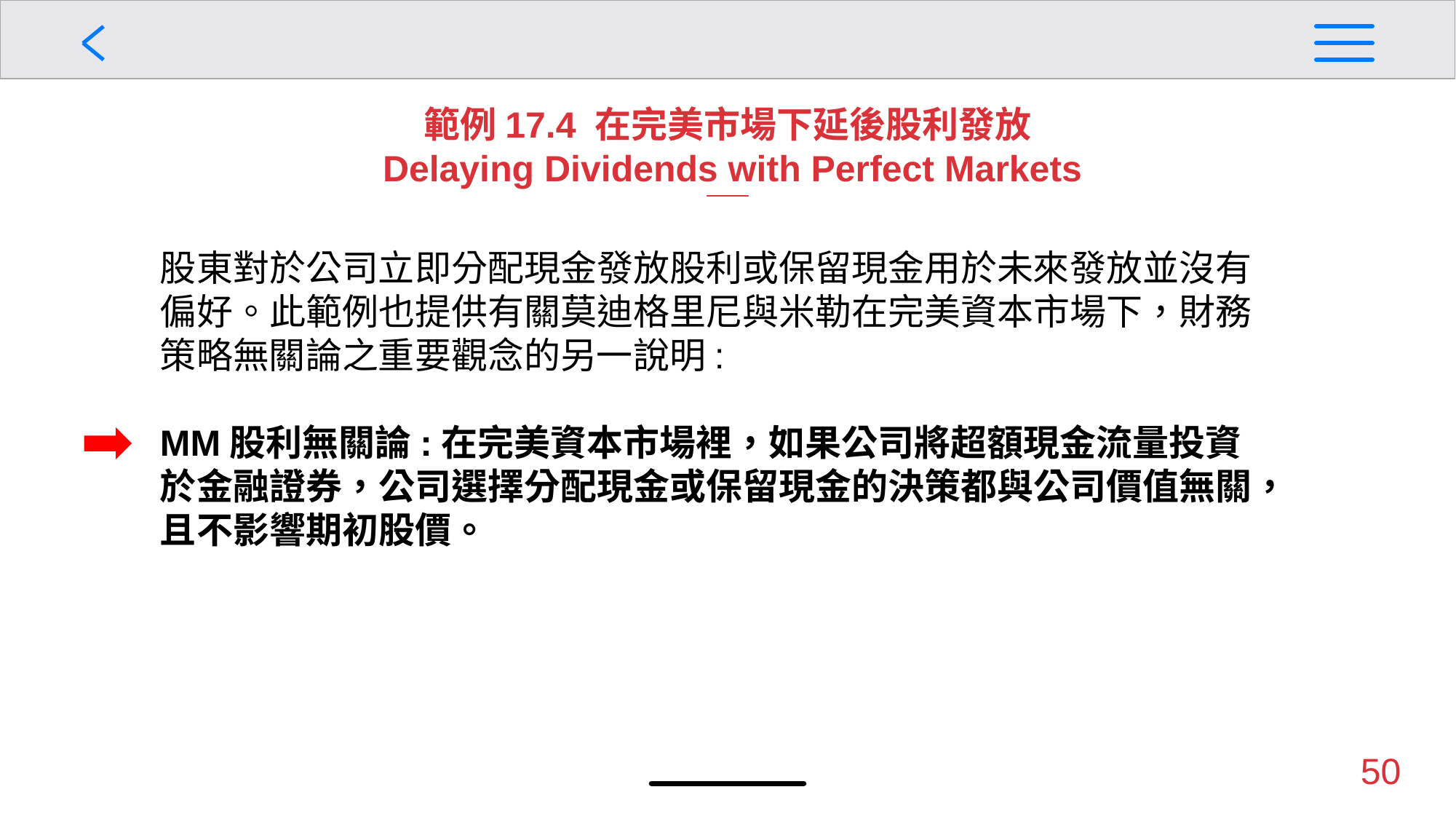

範例17.4 在完美市場下延後股利發放
 Delaying Dividends with Perfect Markets
股東對於公司立即分配現金發放股利或保留現金用於未來發放並沒有偏好。此範例也提供有關莫迪格里尼與米勒在完美資本市場下，財務策略無關論之重要觀念的另一說明:

MM股利無關論:在完美資本市場裡，如果公司將超額現金流量投資於金融證券，公司選擇分配現金或保留現金的決策都與公司價值無關，且不影響期初股價。

50